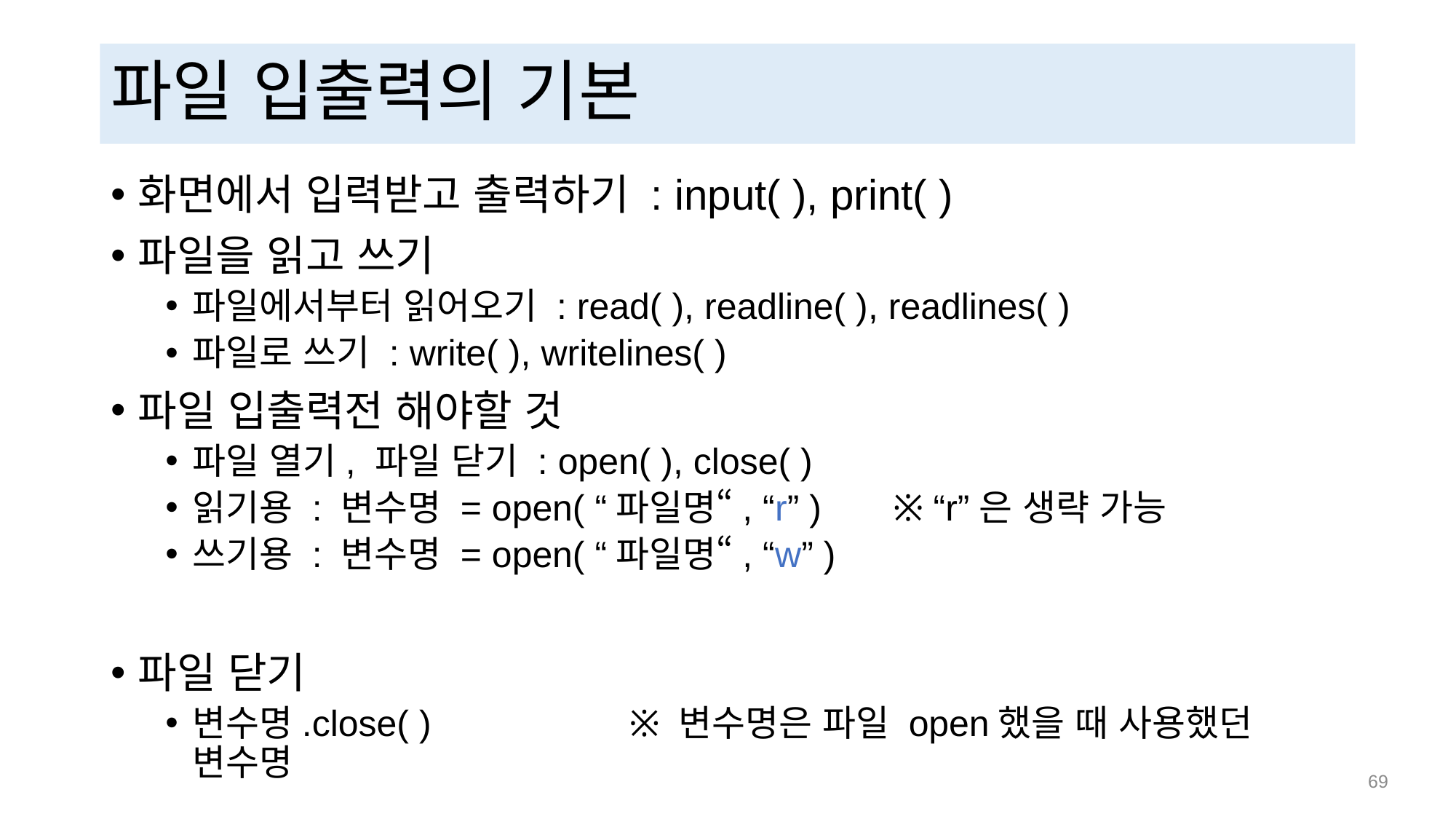

# 파일 입출력의 기본
화면에서 입력받고 출력하기 : input( ), print( )
파일을 읽고 쓰기
파일에서부터 읽어오기 : read( ), readline( ), readlines( )
파일로 쓰기 : write( ), writelines( )
파일 입출력전 해야할 것
파일 열기, 파일 닫기 : open( ), close( )
읽기용 : 변수명 = open( “파일명“, “r” )       ※ “r”은 생략 가능
쓰기용 : 변수명 = open( “파일명“, “w” )

파일 닫기
변수명.close( )		※ 변수명은 파일 open했을 때 사용했던 변수명

 69